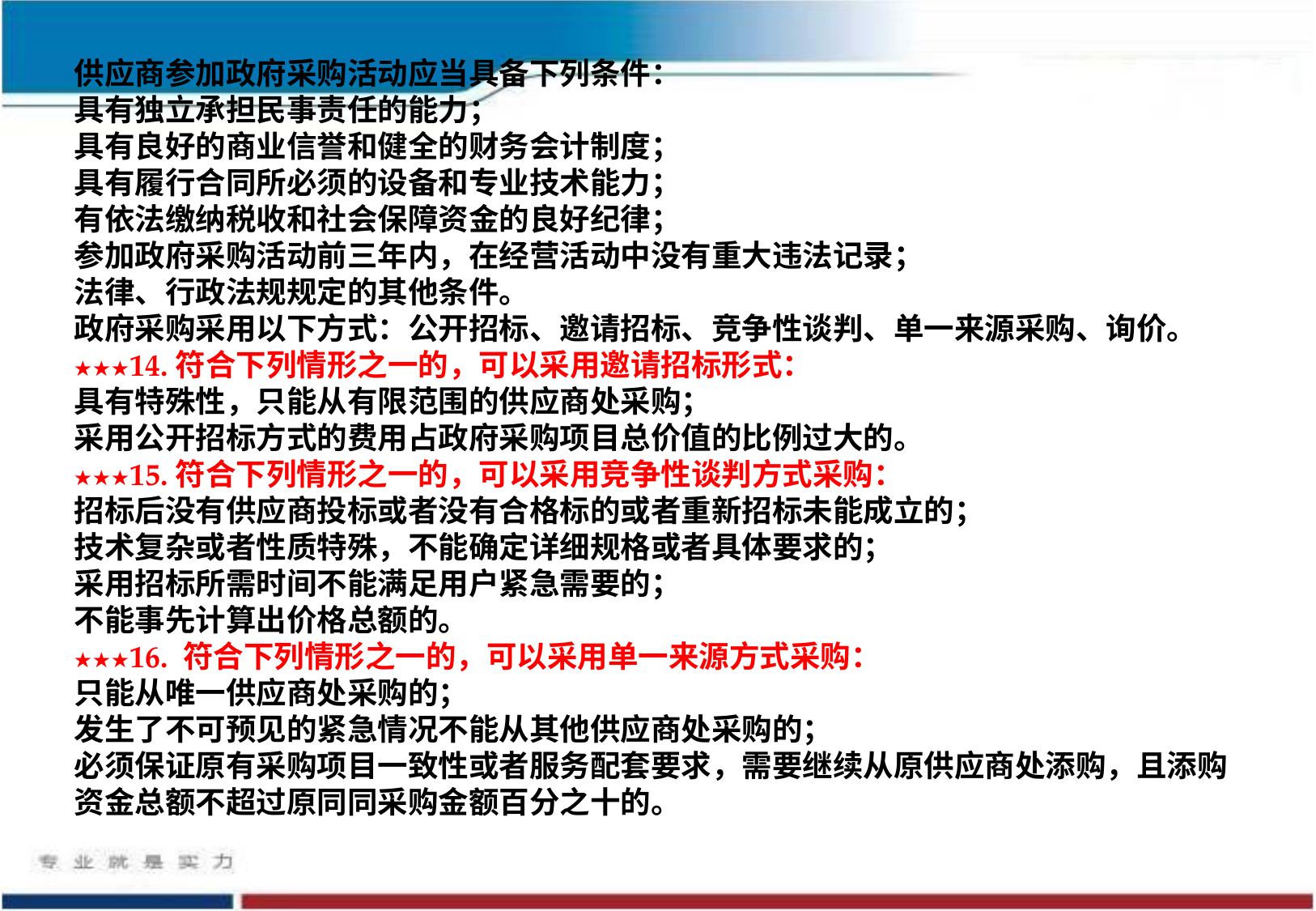

供应商参加政府采购活动应当具备下列条件：
具有独立承担民事责任的能力；
具有良好的商业信誉和健全的财务会计制度；
具有履行合同所必须的设备和专业技术能力；
有依法缴纳税收和社会保障资金的良好纪律；
参加政府采购活动前三年内，在经营活动中没有重大违法记录；
法律、行政法规规定的其他条件。
政府采购采用以下方式：公开招标、邀请招标、竞争性谈判、单一来源采购、询价。
★★★14.符合下列情形之一的，可以采用邀请招标形式：
具有特殊性，只能从有限范围的供应商处采购；
采用公开招标方式的费用占政府采购项目总价值的比例过大的。
★★★15.符合下列情形之一的，可以采用竞争性谈判方式采购：
招标后没有供应商投标或者没有合格标的或者重新招标未能成立的；
技术复杂或者性质特殊，不能确定详细规格或者具体要求的；
采用招标所需时间不能满足用户紧急需要的；
不能事先计算出价格总额的。
★★★16. 符合下列情形之一的，可以采用单一来源方式采购：
只能从唯一供应商处采购的；
发生了不可预见的紧急情况不能从其他供应商处采购的；
必须保证原有采购项目一致性或者服务配套要求，需要继续从原供应商处添购，且添购资金总额不超过原同同采购金额百分之十的。